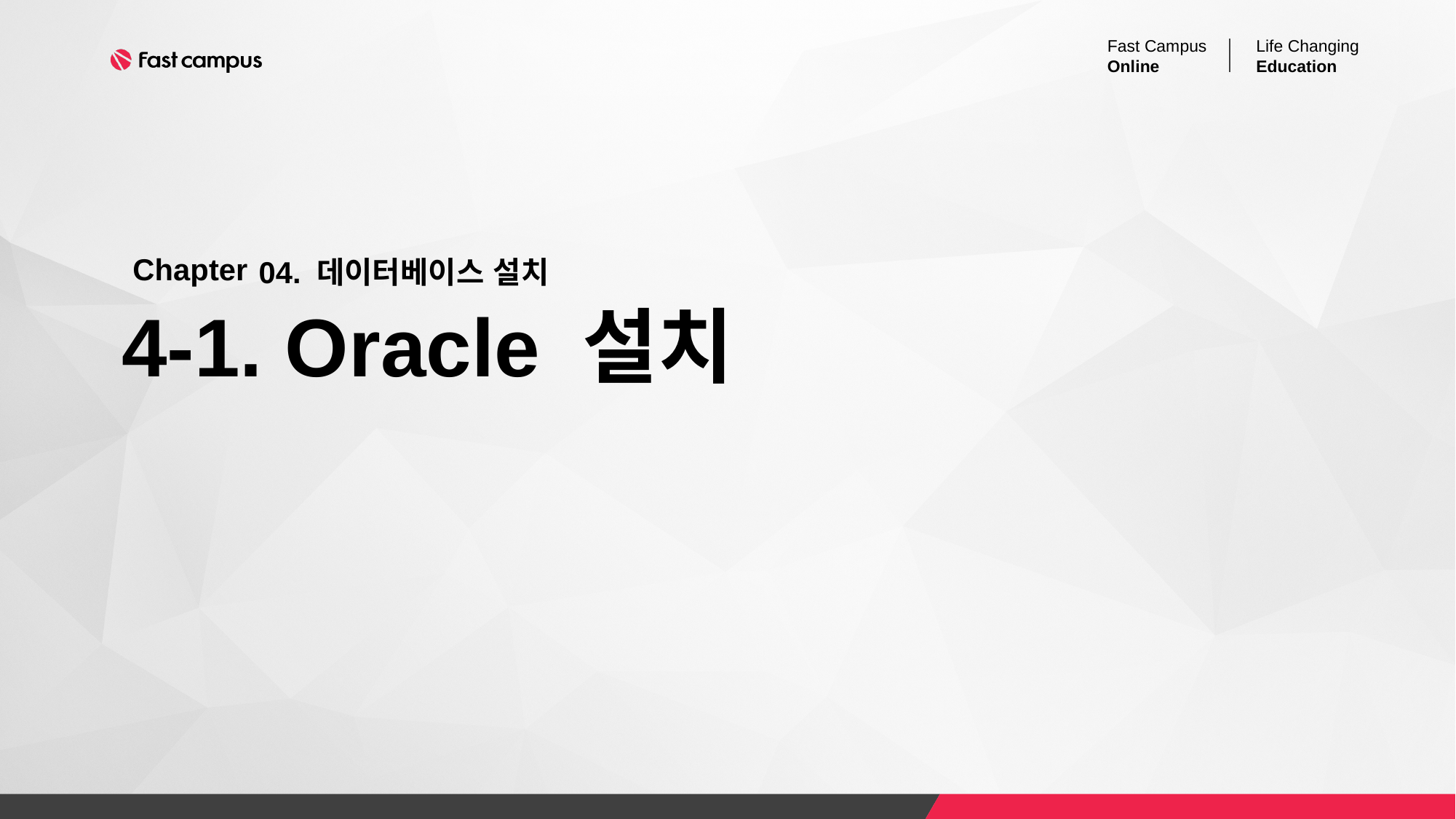

04. 데이터베이스 설치
# 4-1. Oracle 설치